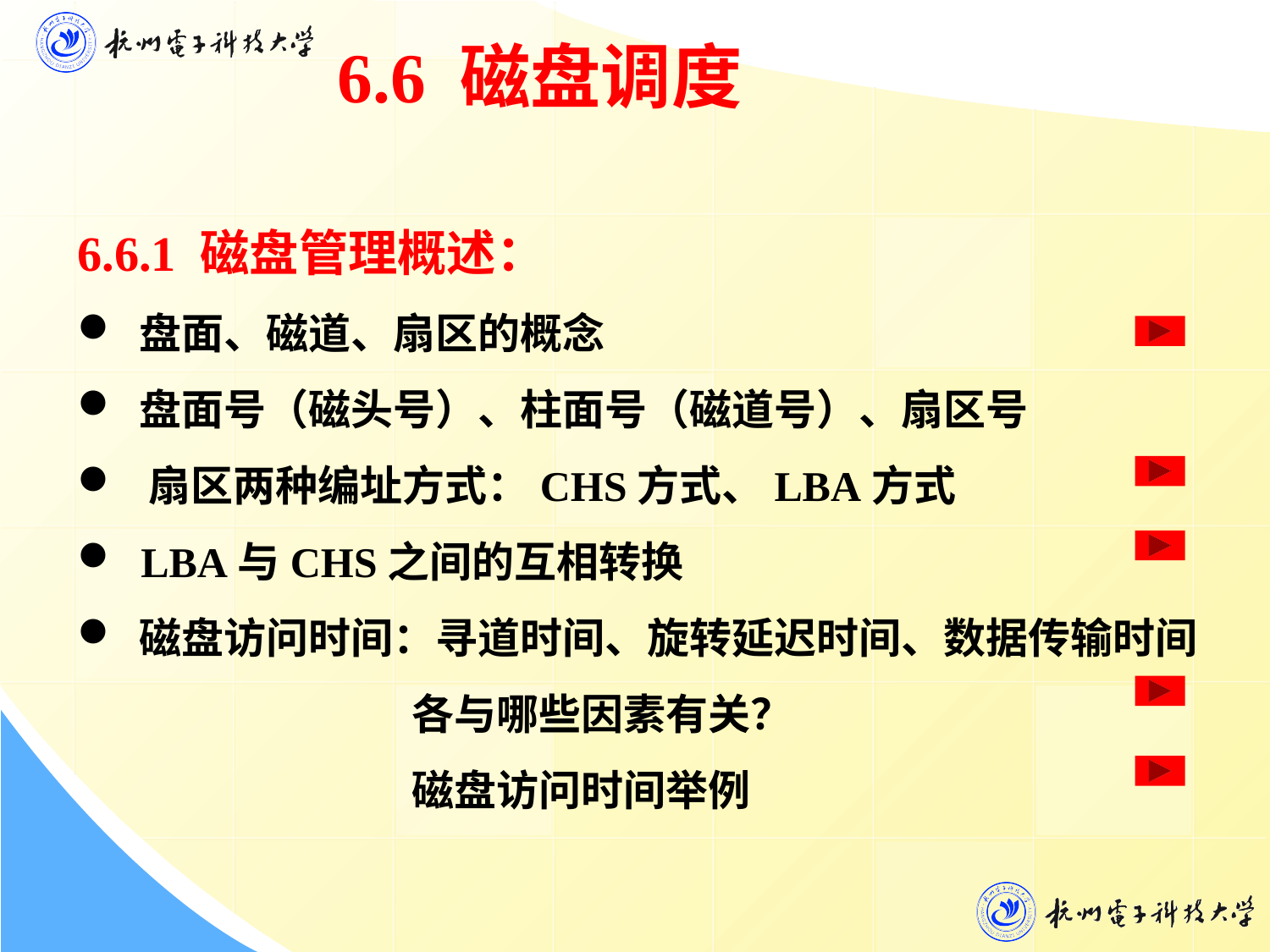

6.6 磁盘调度
6.6.1 磁盘管理概述：
 盘面、磁道、扇区的概念
 盘面号（磁头号）、柱面号（磁道号）、扇区号
  扇区两种编址方式：CHS方式、LBA方式
  LBA与CHS之间的互相转换
 磁盘访问时间：寻道时间、旋转延迟时间、数据传输时间
                                  各与哪些因素有关？
                                  磁盘访问时间举例